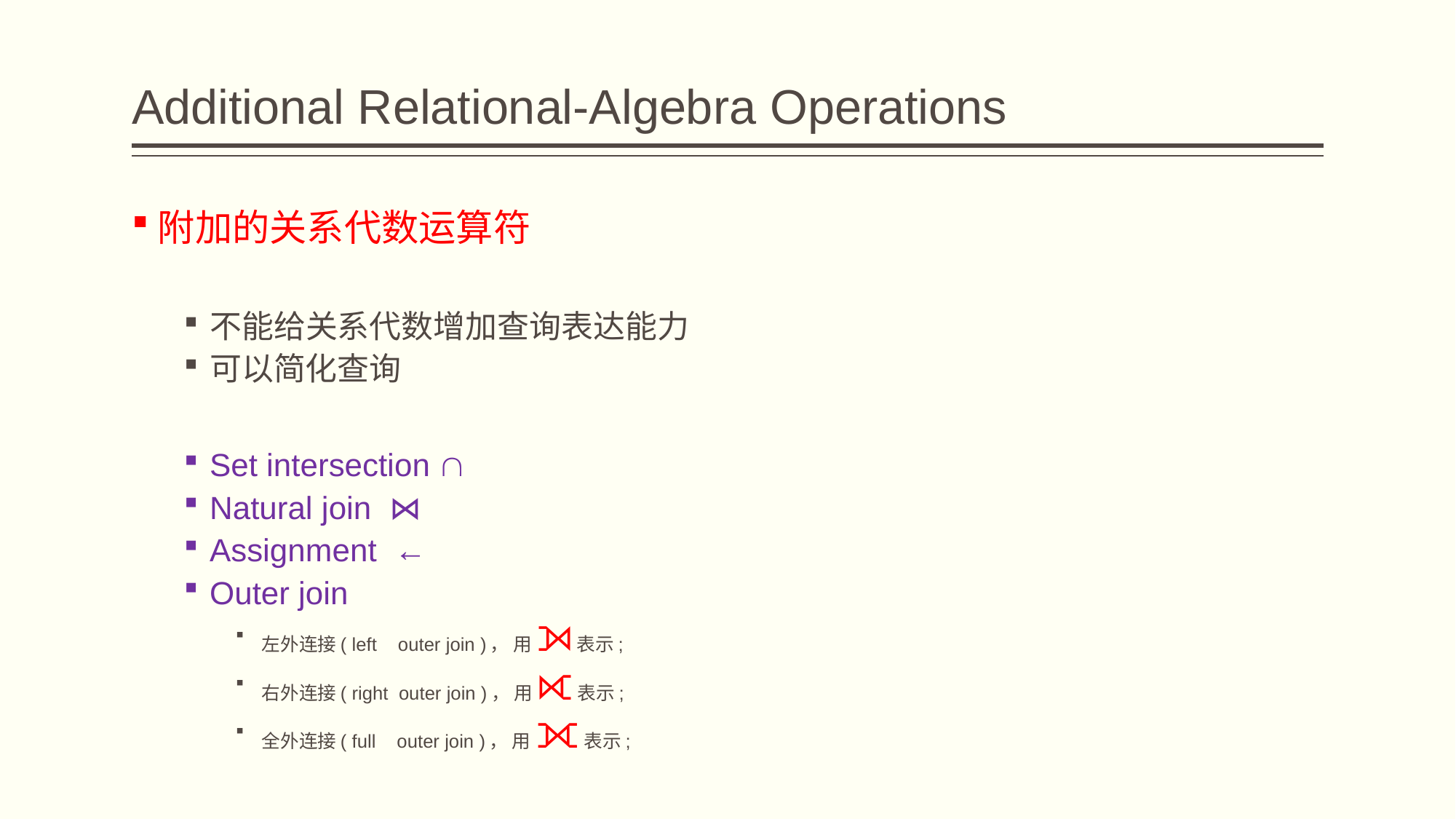

# Additional Relational-Algebra Operations
附加的关系代数运算符

不能给关系代数增加查询表达能力
可以简化查询

Set intersection ∩
Natural join  ⋈
Assignment  ←
Outer join
左外连接( left    outer join )， 用⟕表示;
右外连接( right  outer join )， 用⟖表示;
全外连接( full    outer join )， 用 ⟗ 表示;